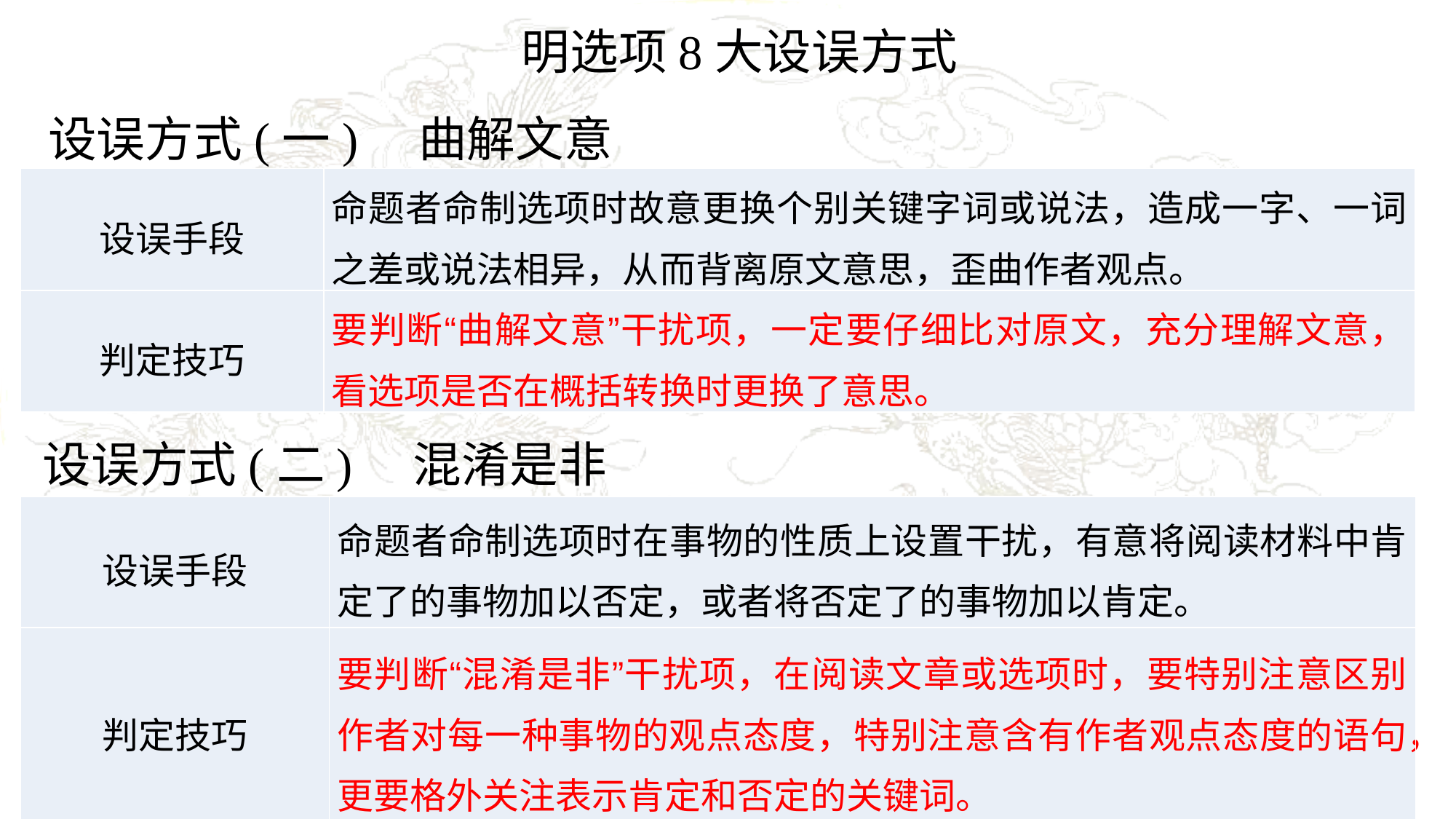

明选项8大设误方式
设误方式(一)　曲解文意
| 设误手段 | 命题者命制选项时故意更换个别关键字词或说法，造成一字、一词之差或说法相异，从而背离原文意思，歪曲作者观点。 |
| --- | --- |
| 判定技巧 | 要判断“曲解文意”干扰项，一定要仔细比对原文，充分理解文意，看选项是否在概括转换时更换了意思。 |
设误方式(二)　混淆是非
| 设误手段 | 命题者命制选项时在事物的性质上设置干扰，有意将阅读材料中肯定了的事物加以否定，或者将否定了的事物加以肯定。 |
| --- | --- |
| 判定技巧 | 要判断“混淆是非”干扰项，在阅读文章或选项时，要特别注意区别作者对每一种事物的观点态度，特别注意含有作者观点态度的语句，更要格外关注表示肯定和否定的关键词。 |